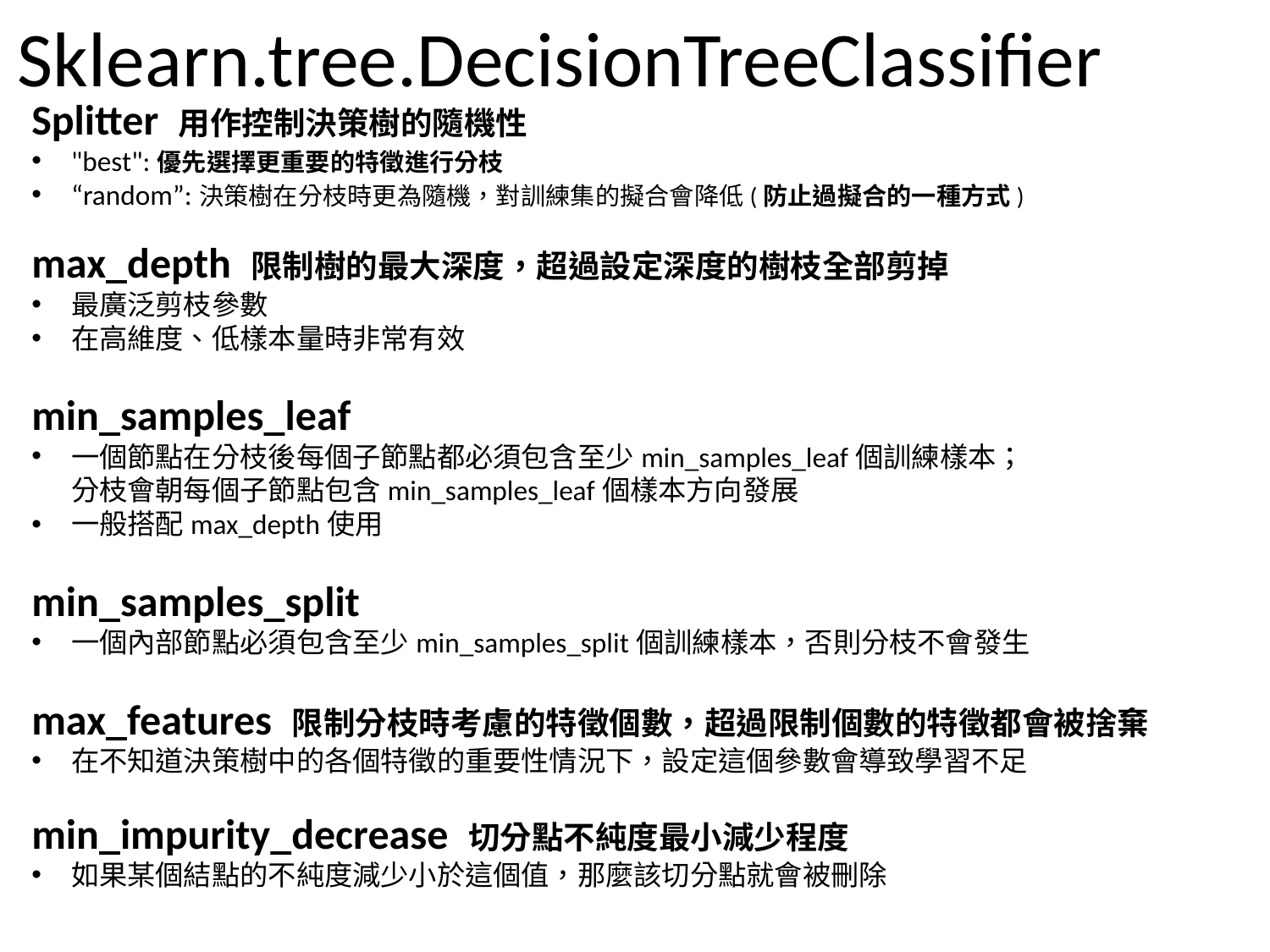

# Sklearn.tree.DecisionTreeClassifier
Splitter 用作控制決策樹的隨機性
"best":優先選擇更重要的特徵進行分枝
“random”:決策樹在分枝時更為隨機，對訓練集的擬合會降低(防止過擬合的一種方式)

max_depth 限制樹的最大深度，超過設定深度的樹枝全部剪掉
最廣泛剪枝參數
在高維度、低樣本量時非常有效

min_samples_leaf
一個節點在分枝後每個子節點都必須包含至少min_samples_leaf個訓練樣本；
分枝會朝每個子節點包含min_samples_leaf個樣本方向發展
一般搭配max_depth使用

min_samples_split
一個內部節點必須包含至少min_samples_split個訓練樣本，否則分枝不會發生

max_features 限制分枝時考慮的特徵個數，超過限制個數的特徵都會被捨棄
在不知道決策樹中的各個特徵的重要性情況下，設定這個參數會導致學習不足

min_impurity_decrease 切分點不純度最小減少程度
如果某個結點的不純度減少小於這個值，那麼該切分點就會被刪除